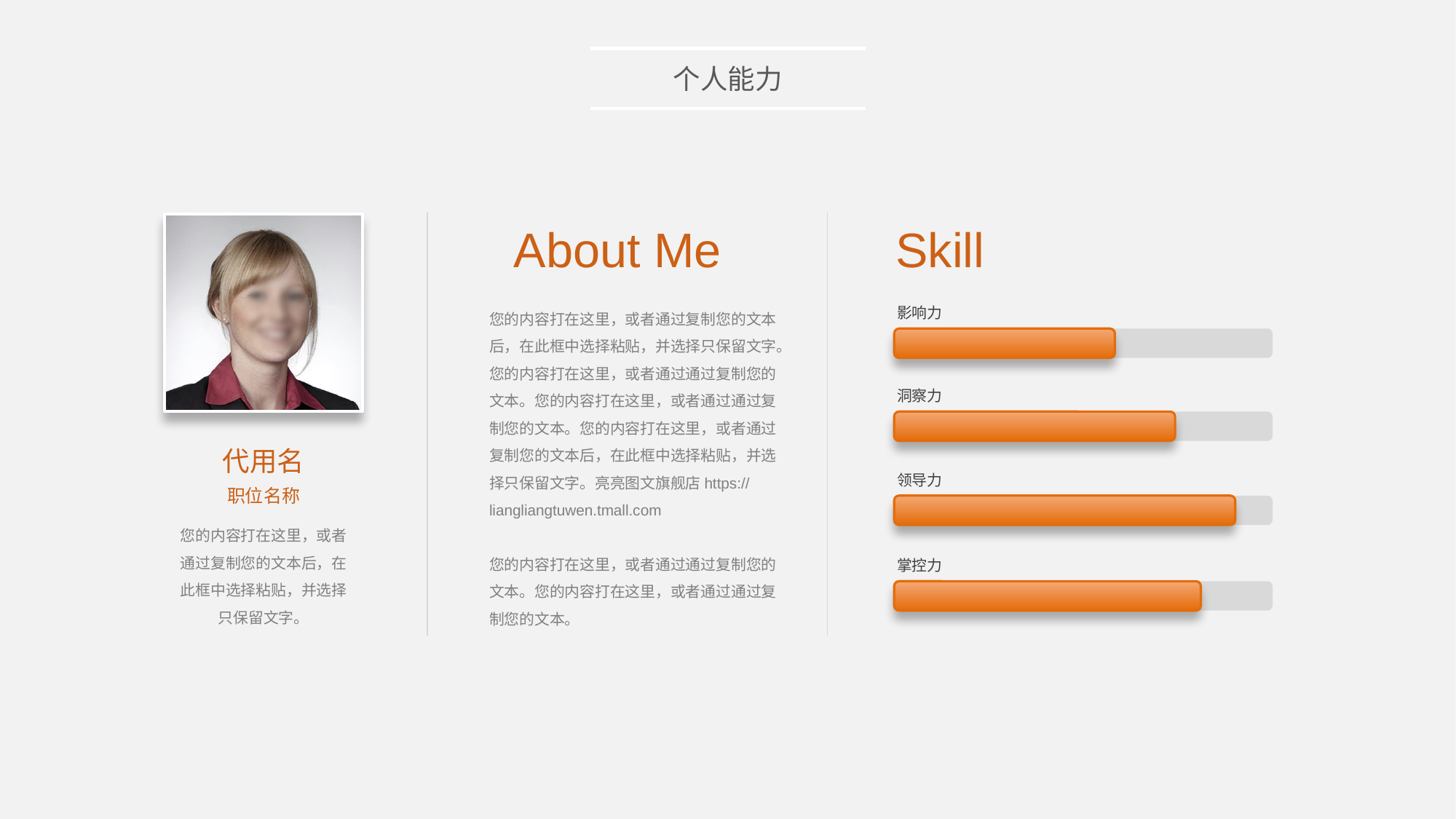

个人能力

About Me
Skill
您的内容打在这里，或者通过复制您的文本后，在此框中选择粘贴，并选择只保留文字。您的内容打在这里，或者通过通过复制您的文本。您的内容打在这里，或者通过通过复制您的文本。您的内容打在这里，或者通过复制您的文本后，在此框中选择粘贴，并选择只保留文字。亮亮图文旗舰店https://liangliangtuwen.tmall.com

您的内容打在这里，或者通过通过复制您的文本。您的内容打在这里，或者通过通过复制您的文本。
影响力

洞察力

代用名
职位名称
领导力

您的内容打在这里，或者通过复制您的文本后，在此框中选择粘贴，并选择只保留文字。
掌控力